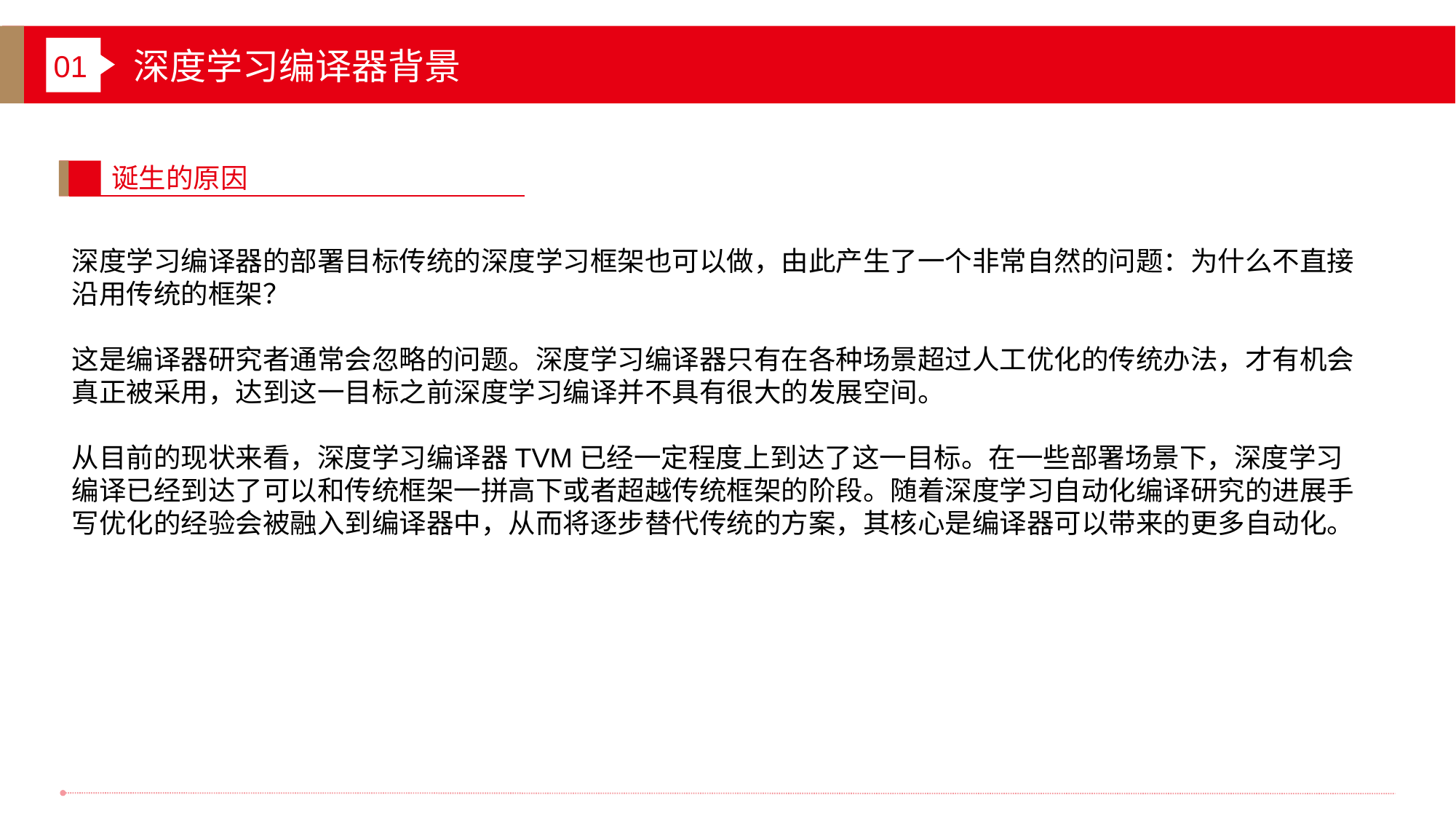

深度学习编译器背景

01
诞生的原因

深度学习编译器的部署目标传统的深度学习框架也可以做，由此产生了一个非常自然的问题：为什么不直接沿用传统的框架？

这是编译器研究者通常会忽略的问题。深度学习编译器只有在各种场景超过人工优化的传统办法，才有机会真正被采用，达到这一目标之前深度学习编译并不具有很大的发展空间。

从目前的现状来看，深度学习编译器TVM已经一定程度上到达了这一目标。在一些部署场景下，深度学习编译已经到达了可以和传统框架一拼高下或者超越传统框架的阶段。随着深度学习自动化编译研究的进展手写优化的经验会被融入到编译器中，从而将逐步替代传统的方案，其核心是编译器可以带来的更多自动化。